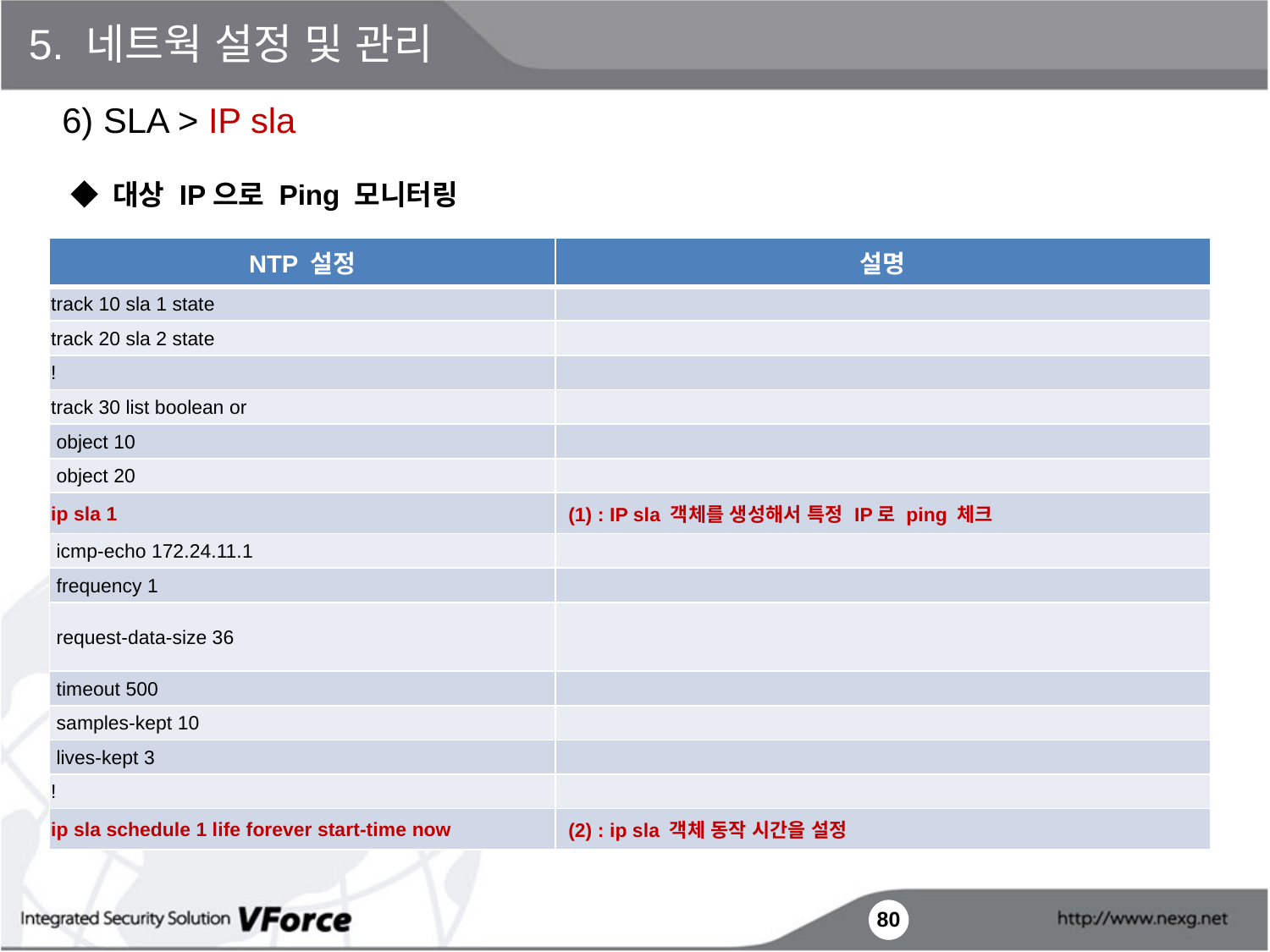

5. 네트웍 설정 및 관리
6) SLA > IP sla
◆ 대상 IP으로 Ping 모니터링
| NTP 설정 | 설명 |
| --- | --- |
| track 10 sla 1 state |  |
| track 20 sla 2 state |  |
| ! |  |
| track 30 list boolean or |  |
| object 10 |  |
| object 20 |  |
| ip sla 1 | (1) : IP sla 객체를 생성해서 특정 IP로 ping 체크 |
| icmp-echo 172.24.11.1 |  |
| frequency 1 |  |
| request-data-size 36 |  |
| timeout 500 |  |
| samples-kept 10 |  |
| lives-kept 3 |  |
| ! |  |
| ip sla schedule 1 life forever start-time now | (2) : ip sla 객체 동작 시간을 설정 |